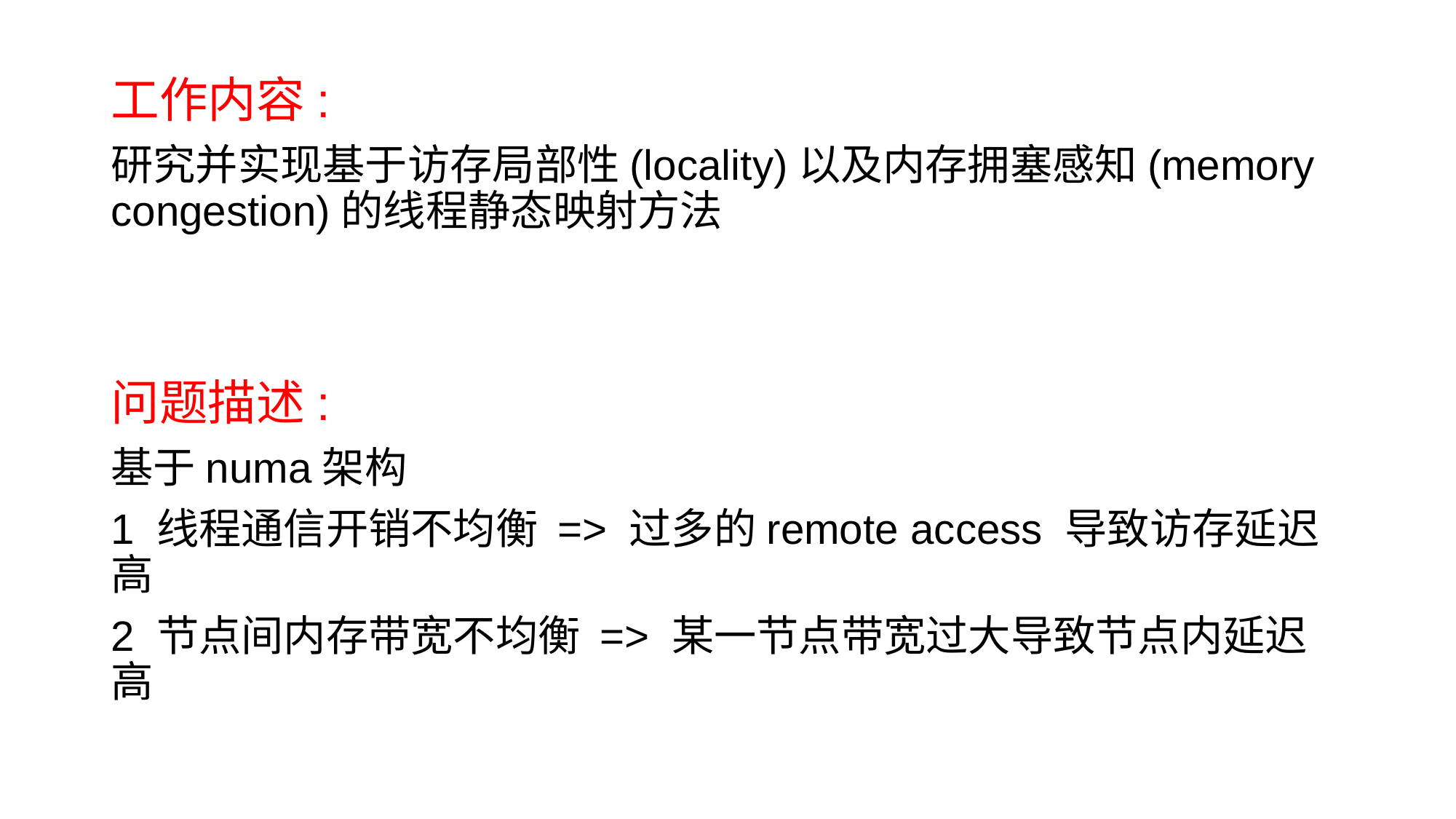

工作内容:
研究并实现基于访存局部性(locality)以及内存拥塞感知(memory congestion)的线程静态映射方法

问题描述:
基于numa架构
1 线程通信开销不均衡 => 过多的remote access 导致访存延迟高
2 节点间内存带宽不均衡 => 某一节点带宽过大导致节点内延迟高